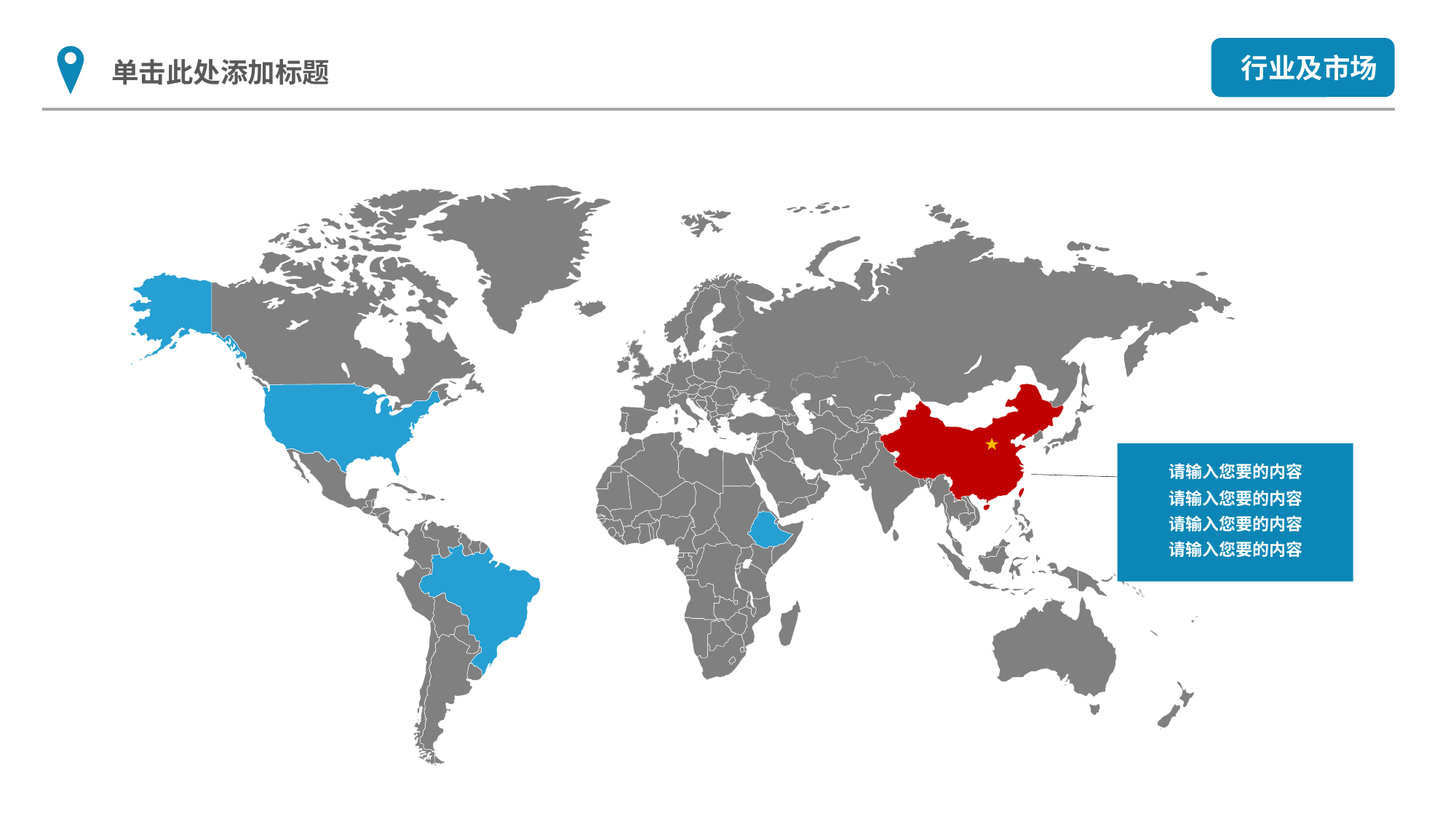

行业及市场

单击此处添加标题

请输入您要的内容
请输入您要的内容
请输入您要的内容
请输入您要的内容